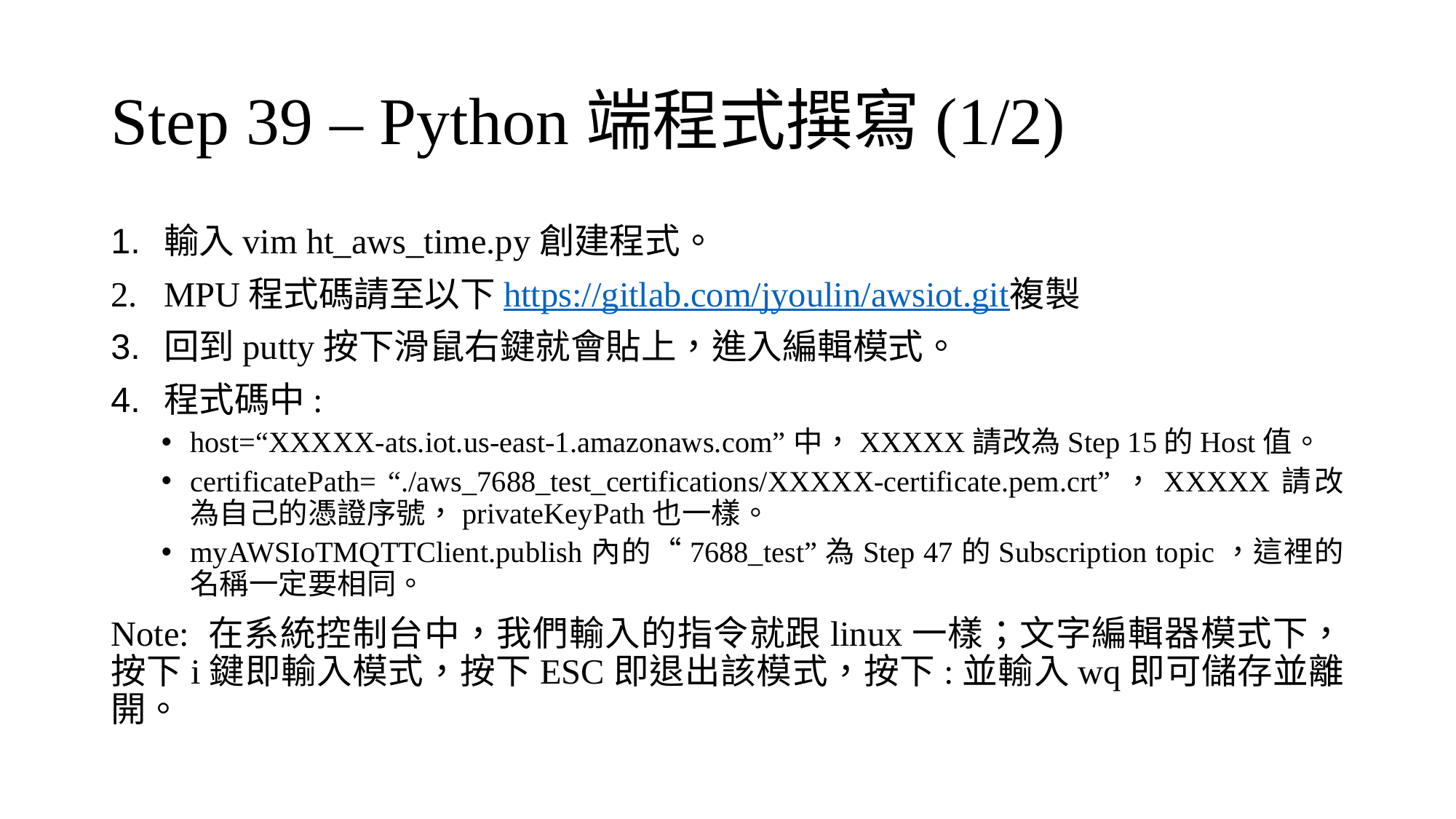

# Step 39 – Python端程式撰寫(1/2)
輸入vim ht_aws_time.py創建程式。
MPU程式碼請至以下https://gitlab.com/jyoulin/awsiot.git複製
回到putty按下滑鼠右鍵就會貼上，進入編輯模式。
程式碼中:
host=“XXXXX-ats.iot.us-east-1.amazonaws.com”中，XXXXX請改為Step 15的Host值。
certificatePath= “./aws_7688_test_certifications/XXXXX-certificate.pem.crt”，XXXXX請改為自己的憑證序號，privateKeyPath也一樣。
myAWSIoTMQTTClient.publish內的“7688_test”為Step 47的Subscription topic，這裡的名稱一定要相同。
Note: 在系統控制台中，我們輸入的指令就跟linux一樣；文字編輯器模式下，按下i鍵即輸入模式，按下ESC即退出該模式，按下:並輸入wq即可儲存並離開。